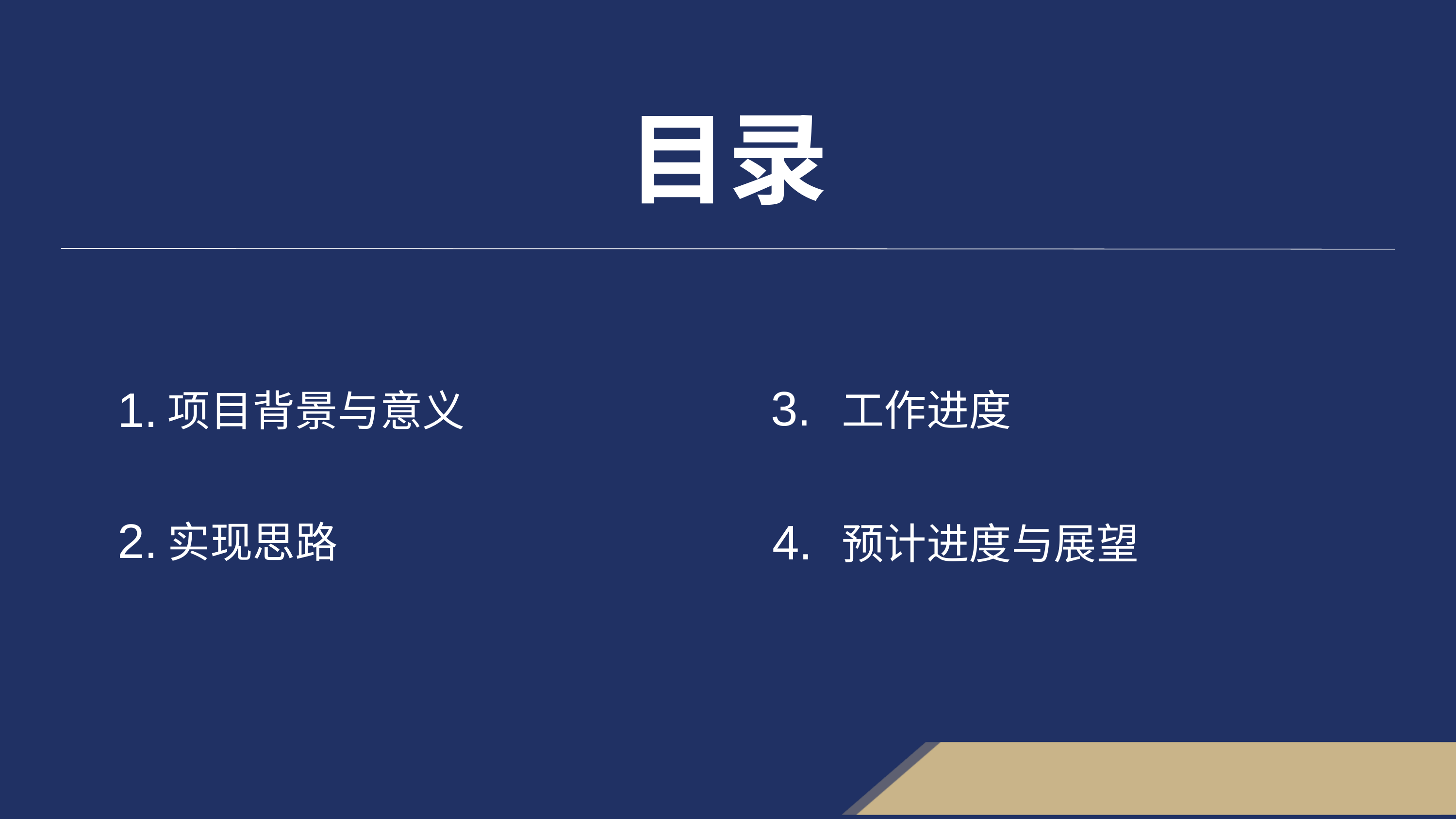

目录

3.

1.

项目背景与意义

工作进度

2.

4.

实现思路

预计进度与展望